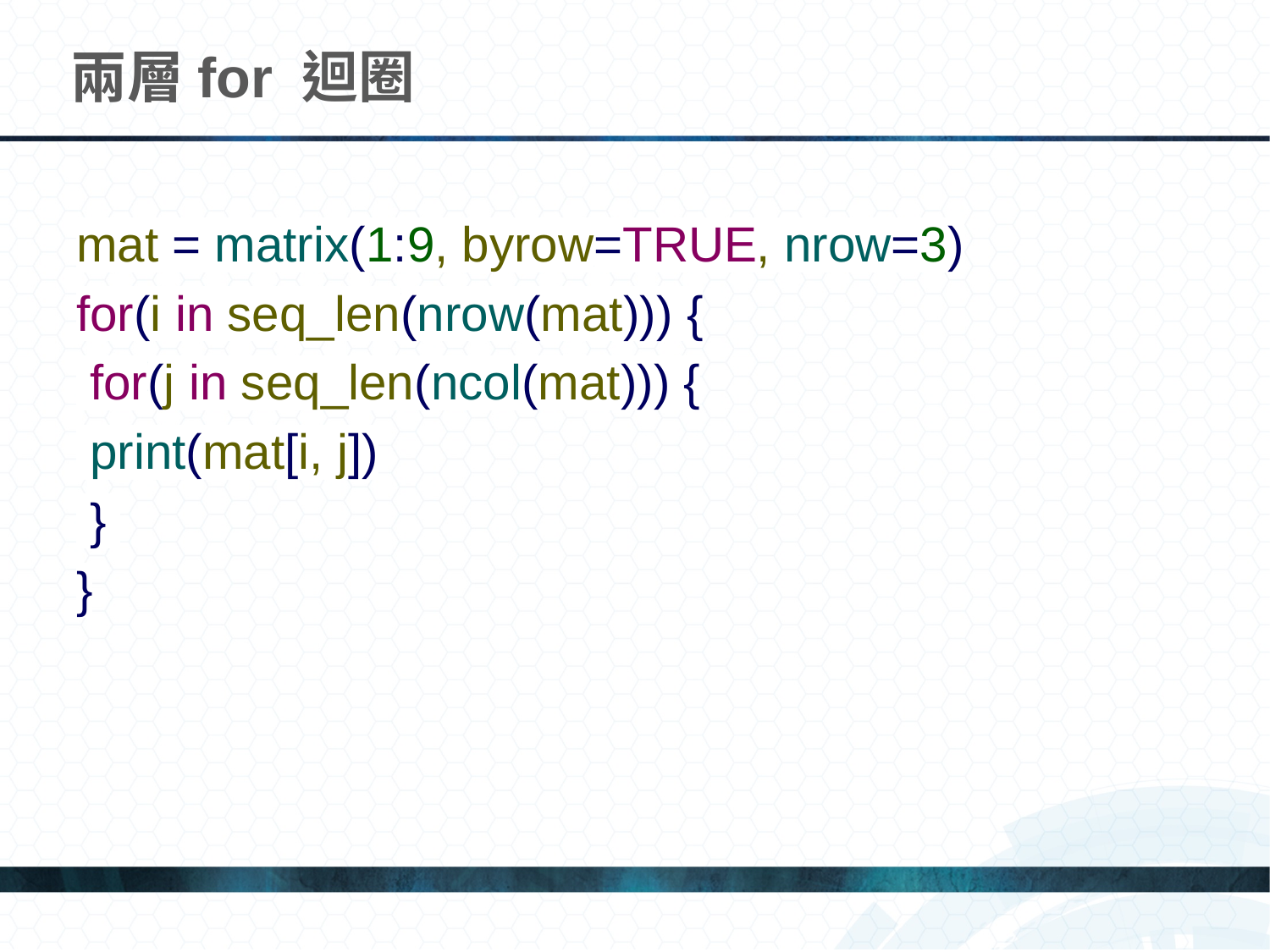

# 兩層for 迴圈
mat = matrix(1:9, byrow=TRUE, nrow=3)
for(i in seq_len(nrow(mat))) {
 for(j in seq_len(ncol(mat))) {
 print(mat[i, j])
 }
}